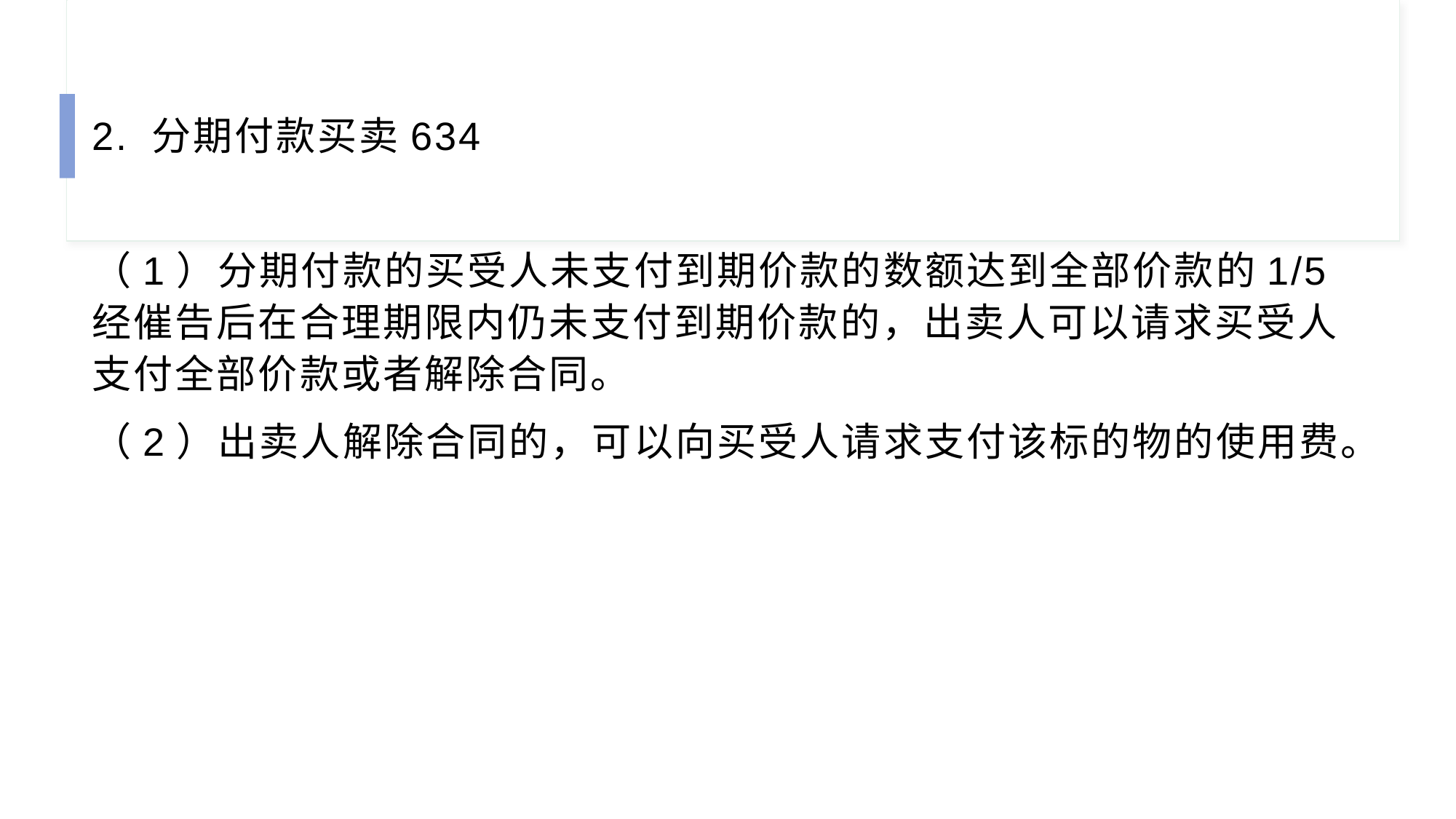

2. 分期付款买卖634

（1）分期付款的买受人未支付到期价款的数额达到全部价款的1/5经催告后在合理期限内仍未支付到期价款的，出卖人可以请求买受人支付全部价款或者解除合同。
（2）出卖人解除合同的，可以向买受人请求支付该标的物的使用费。